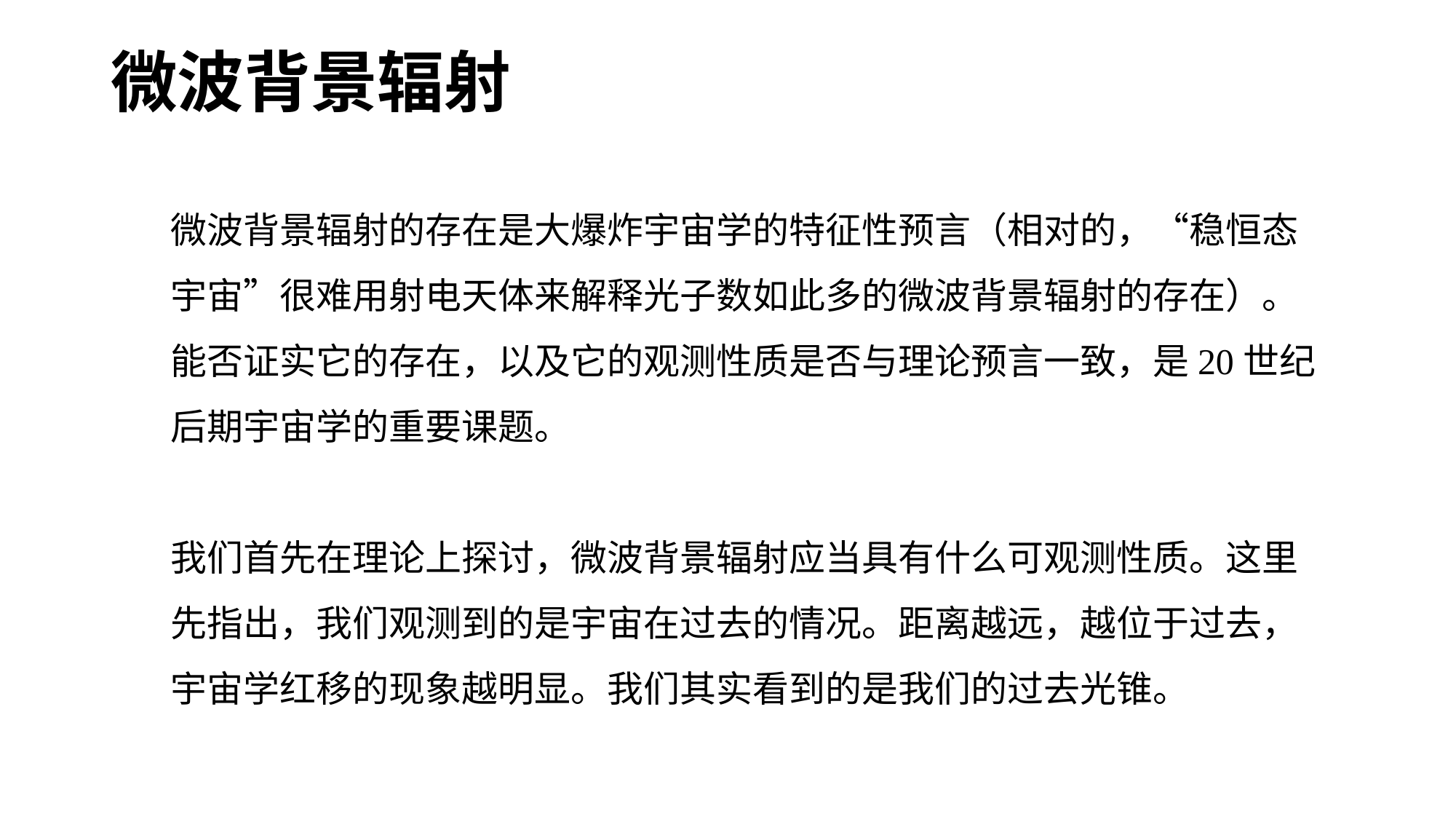

微波背景辐射
微波背景辐射的存在是大爆炸宇宙学的特征性预言（相对的，“稳恒态宇宙”很难用射电天体来解释光子数如此多的微波背景辐射的存在）。能否证实它的存在，以及它的观测性质是否与理论预言一致，是20世纪后期宇宙学的重要课题。

我们首先在理论上探讨，微波背景辐射应当具有什么可观测性质。这里先指出，我们观测到的是宇宙在过去的情况。距离越远，越位于过去，宇宙学红移的现象越明显。我们其实看到的是我们的过去光锥。